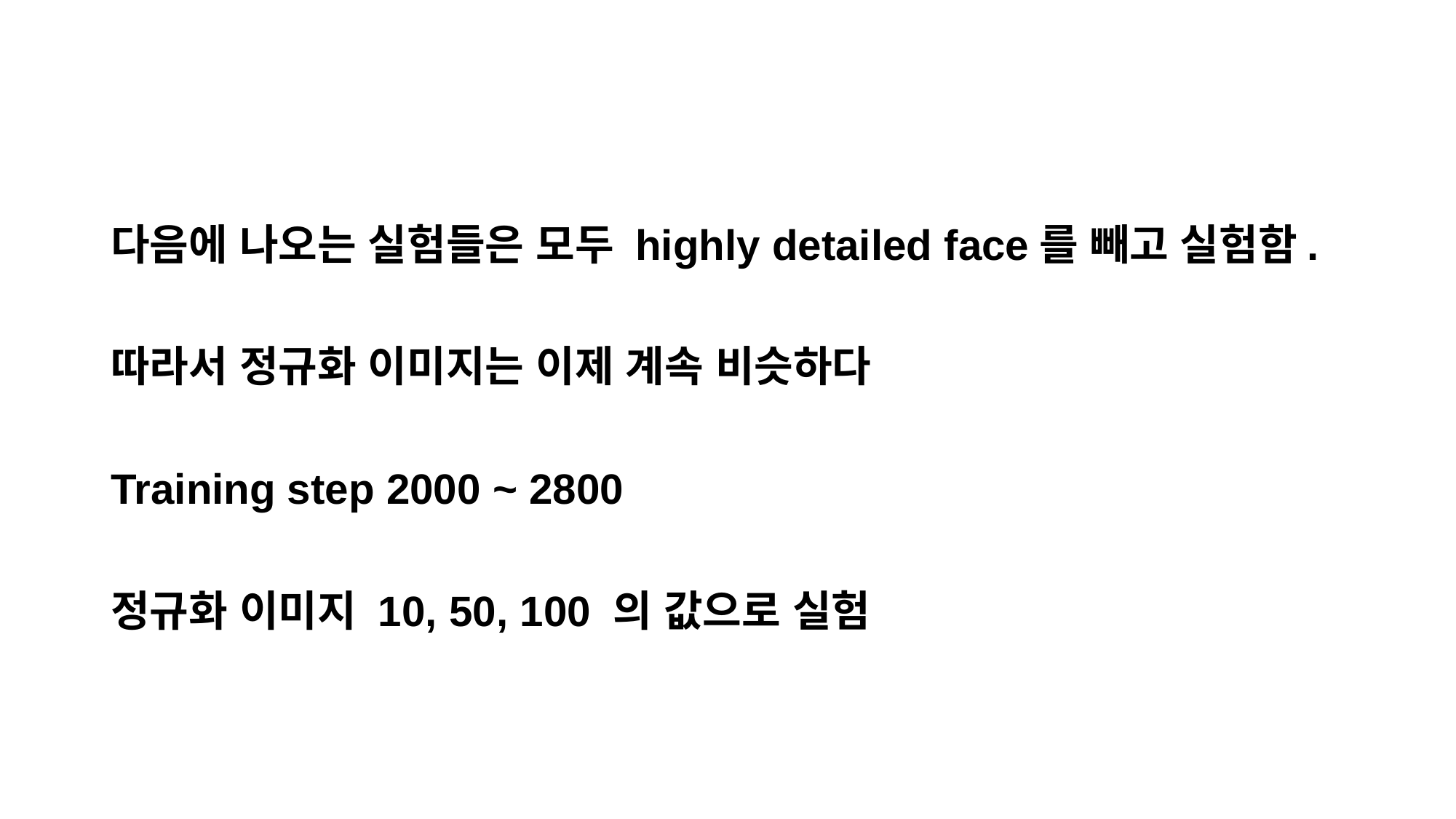

#
다음에 나오는 실험들은 모두 highly detailed face를 빼고 실험함.

따라서 정규화 이미지는 이제 계속 비슷하다

Training step 2000 ~ 2800

정규화 이미지 10, 50, 100 의 값으로 실험